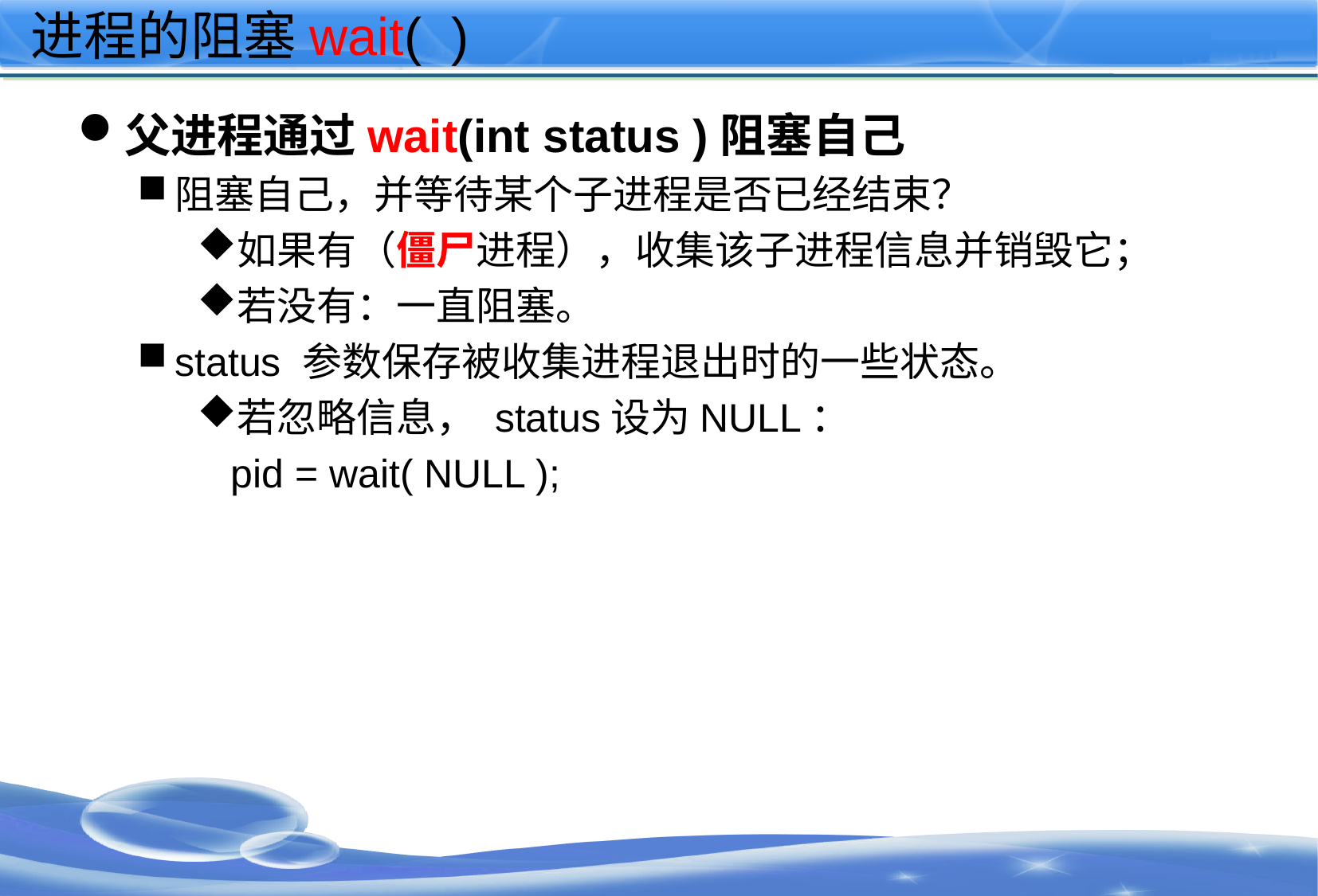

# 进程的阻塞wait(  )
父进程通过wait(int status )阻塞自己
阻塞自己，并等待某个子进程是否已经结束？
如果有（僵尸进程），收集该子进程信息并销毁它；
若没有：一直阻塞。
status 参数保存被收集进程退出时的一些状态。
若忽略信息， status设为NULL：
   pid = wait( NULL );